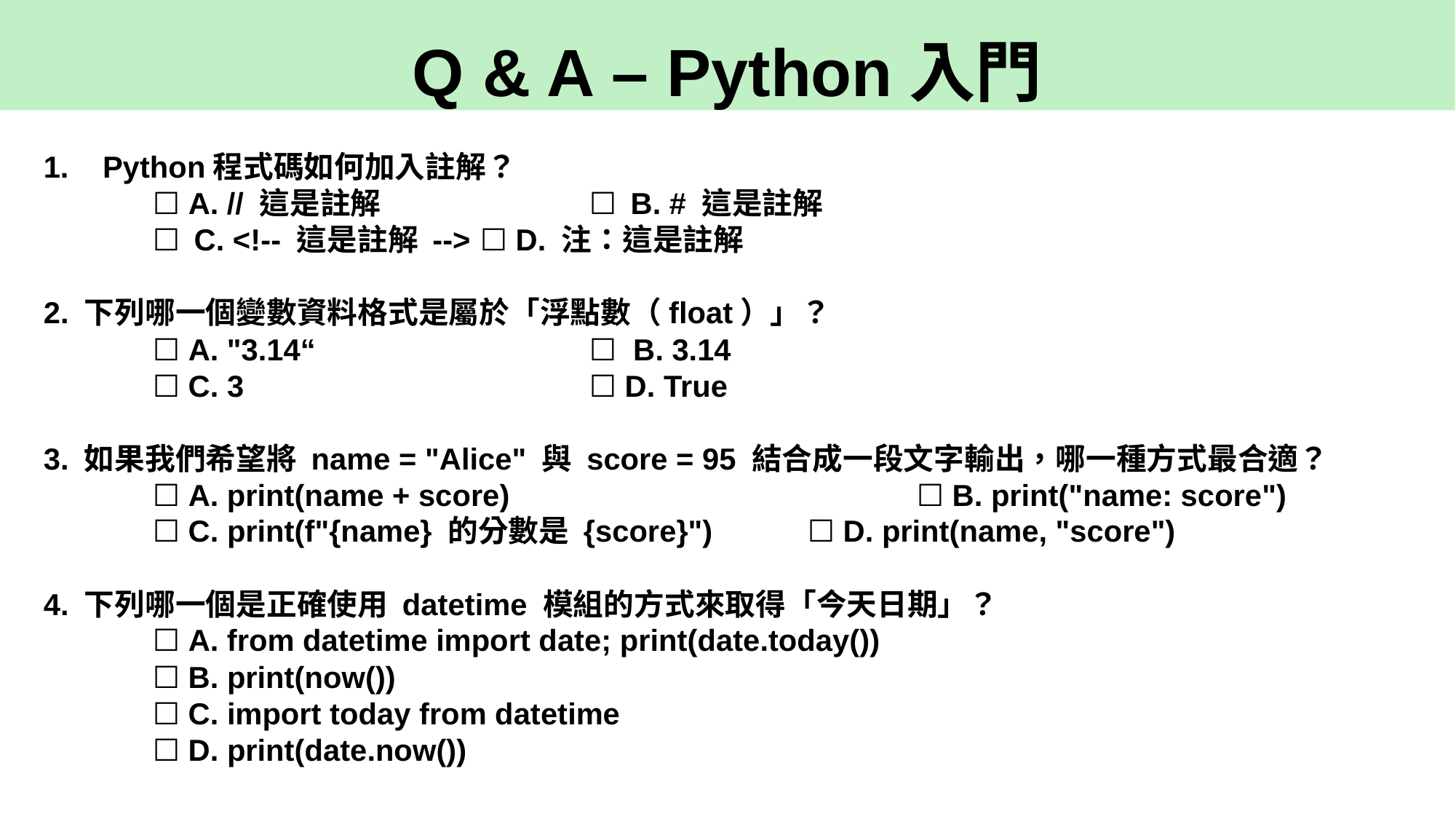

Q & A – Python入門
Python程式碼如何加入註解？
	☐ A. // 這是註解		☐ B. # 這是註解
	☐ C. <!-- 這是註解 -->	☐ D. 注：這是註解

2. 下列哪一個變數資料格式是屬於「浮點數（float）」？
	☐ A. "3.14“			☐ ︎ B. 3.14
	☐ C. 3				☐ D. True

3. 如果我們希望將 name = "Alice" 與 score = 95 結合成一段文字輸出，哪一種方式最合適？
	☐ A. print(name + score)				☐ B. print("name: score")
	☐ C. print(f"{name} 的分數是 {score}")	☐ D. print(name, "score")

4. 下列哪一個是正確使用 datetime 模組的方式來取得「今天日期」？
	☐ ︎A. from datetime import date; print(date.today())
	☐ B. print(now())
	☐ C. import today from datetime
	☐ D. print(date.now())